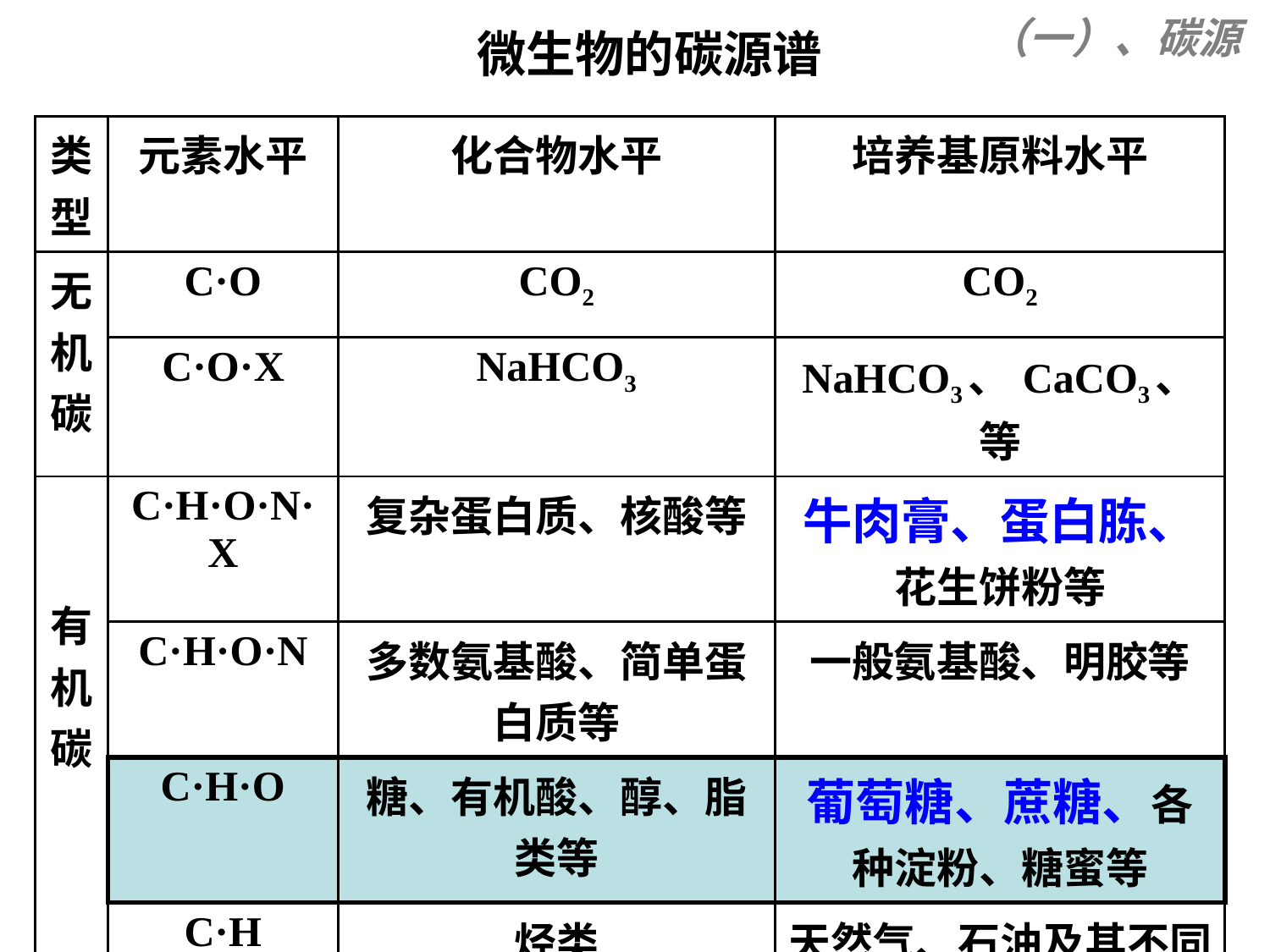

微生物的碳源谱
（一）、碳源
| 类型 | 元素水平 | 化合物水平 | 培养基原料水平 |
| --- | --- | --- | --- |
| 无机碳 | C·O | CO2 | CO2 |
|  | C·O·X | NaHCO3 | NaHCO3、CaCO3、等 |
| 有机碳 | C·H·O·N·X | 复杂蛋白质、核酸等 | 牛肉膏、蛋白胨、花生饼粉等 |
|  | C·H·O·N | 多数氨基酸、简单蛋白质等 | 一般氨基酸、明胶等 |
|  | C·H·O | 糖、有机酸、醇、脂类等 | 葡萄糖、蔗糖、各种淀粉、糖蜜等 |
|  | C·H | 烃类 | 天然气、石油及其不同馏份、石蜡油等 |